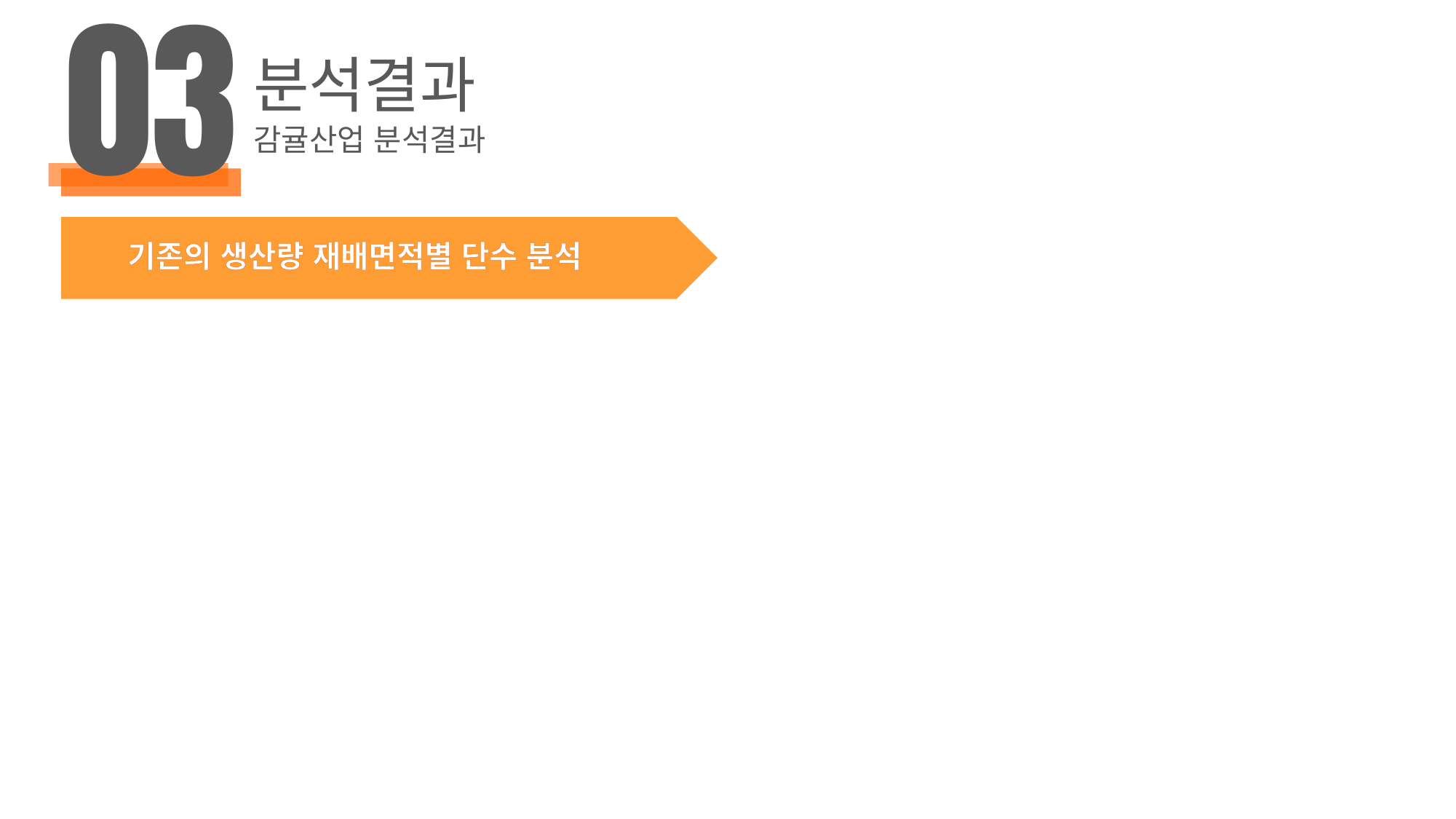

03
분석결과

감귤산업 분석결과

기존의 생산량 재배면적별 단수 분석